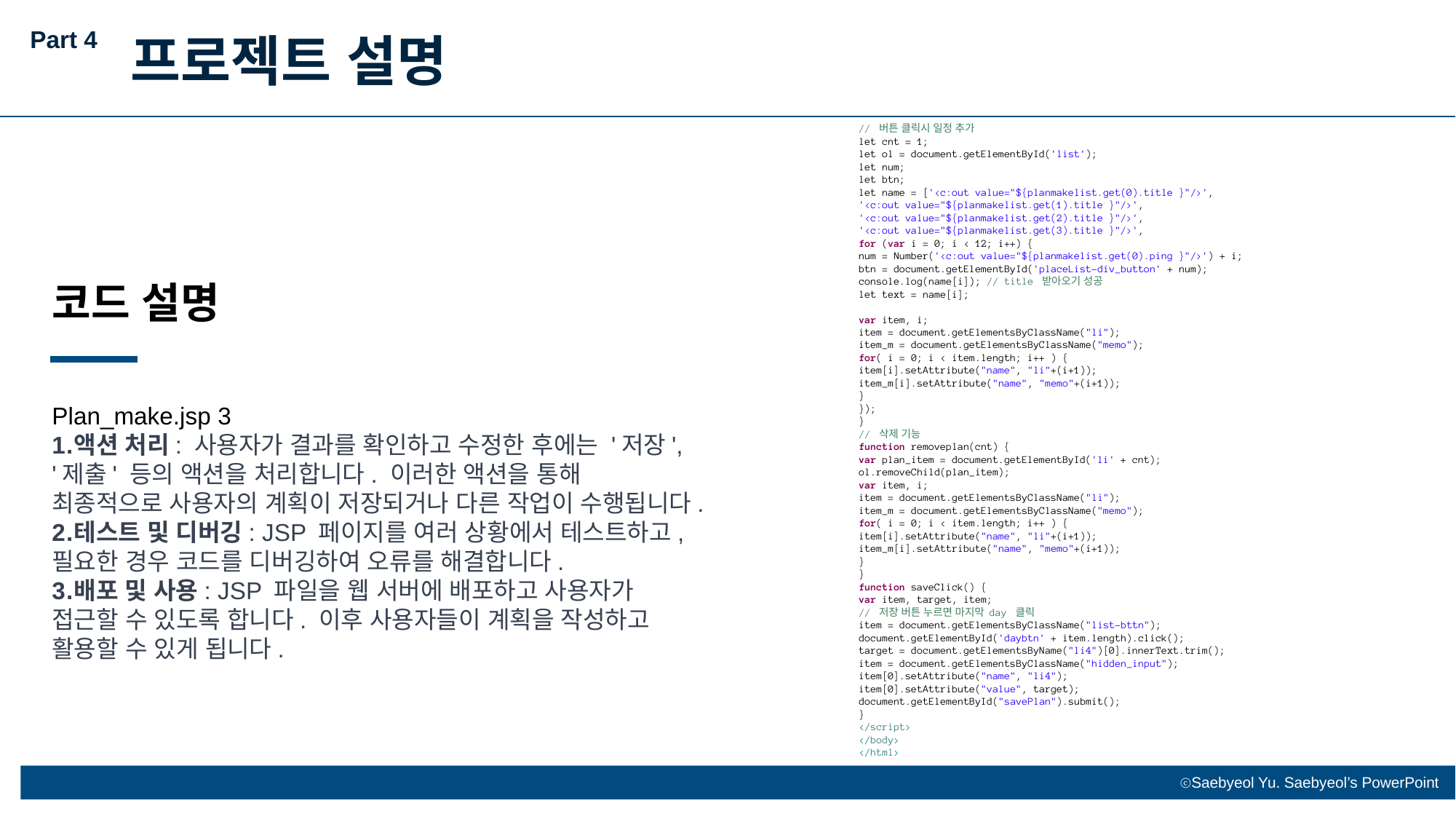

Part 4
프로젝트 설명
// 버튼 클릭시 일정 추가
let cnt = 1;
let ol = document.getElementById('list');
let num;
let btn;
let name = ['<c:out value="${planmakelist.get(0).title }"/>',
'<c:out value="${planmakelist.get(1).title }"/>',
'<c:out value="${planmakelist.get(2).title }"/>',
'<c:out value="${planmakelist.get(3).title }"/>',
for (var i = 0; i < 12; i++) {
num = Number('<c:out value="${planmakelist.get(0).ping }"/>') + i;
btn = document.getElementById('placeList-div_button' + num);
console.log(name[i]); // title 받아오기 성공
let text = name[i];

var item, i;
item = document.getElementsByClassName("li");
item_m = document.getElementsByClassName("memo");
for( i = 0; i < item.length; i++ ) {
item[i].setAttribute("name", "li"+(i+1));
item_m[i].setAttribute("name", "memo"+(i+1));
}
});
}
// 삭제 기능
function removeplan(cnt) {
var plan_item = document.getElementById('li' + cnt);
ol.removeChild(plan_item);
var item, i;
item = document.getElementsByClassName("li");
item_m = document.getElementsByClassName("memo");
for( i = 0; i < item.length; i++ ) {
item[i].setAttribute("name", "li"+(i+1));
item_m[i].setAttribute("name", "memo"+(i+1));
}
}
function saveClick() {
var item, target, item;
// 저장 버튼 누르면 마지막 day 클릭
item = document.getElementsByClassName("list-bttn");
document.getElementById('daybtn' + item.length).click();
target = document.getElementsByName("li4")[0].innerText.trim();
item = document.getElementsByClassName("hidden_input");
item[0].setAttribute("name", "li4");
item[0].setAttribute("value", target);
document.getElementById("savePlan").submit();
}
</script>
</body>
</html>

코드 설명
Plan_make.jsp 3
액션 처리: 사용자가 결과를 확인하고 수정한 후에는 '저장', '제출' 등의 액션을 처리합니다. 이러한 액션을 통해 최종적으로 사용자의 계획이 저장되거나 다른 작업이 수행됩니다.
테스트 및 디버깅: JSP 페이지를 여러 상황에서 테스트하고, 필요한 경우 코드를 디버깅하여 오류를 해결합니다.
배포 및 사용: JSP 파일을 웹 서버에 배포하고 사용자가 접근할 수 있도록 합니다. 이후 사용자들이 계획을 작성하고 활용할 수 있게 됩니다.